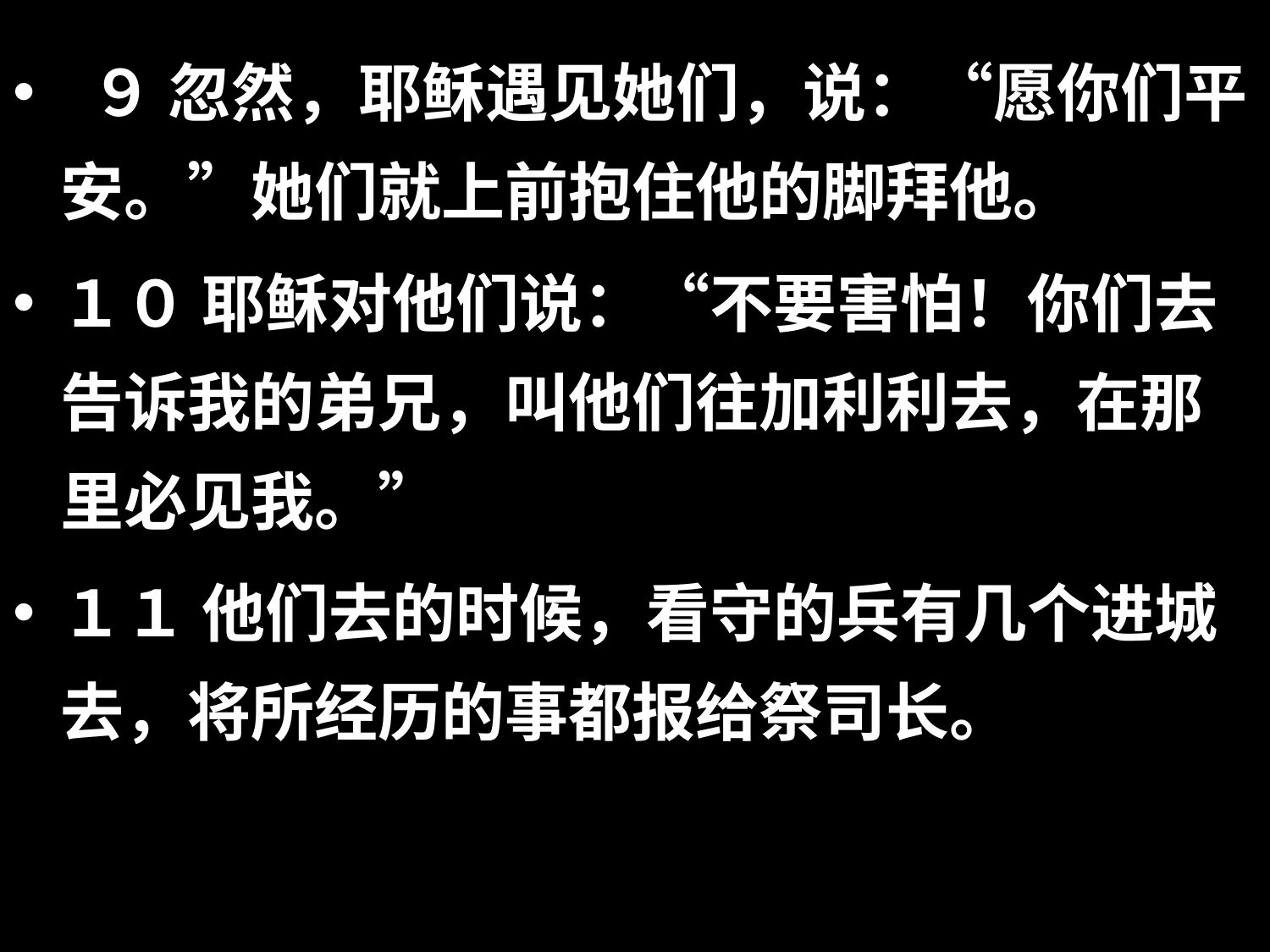

９ 忽然，耶稣遇见她们，说：“愿你们平安。”她们就上前抱住他的脚拜他。
１０ 耶稣对他们说：“不要害怕！你们去告诉我的弟兄，叫他们往加利利去，在那里必见我。”
１１ 他们去的时候，看守的兵有几个进城去，将所经历的事都报给祭司长。